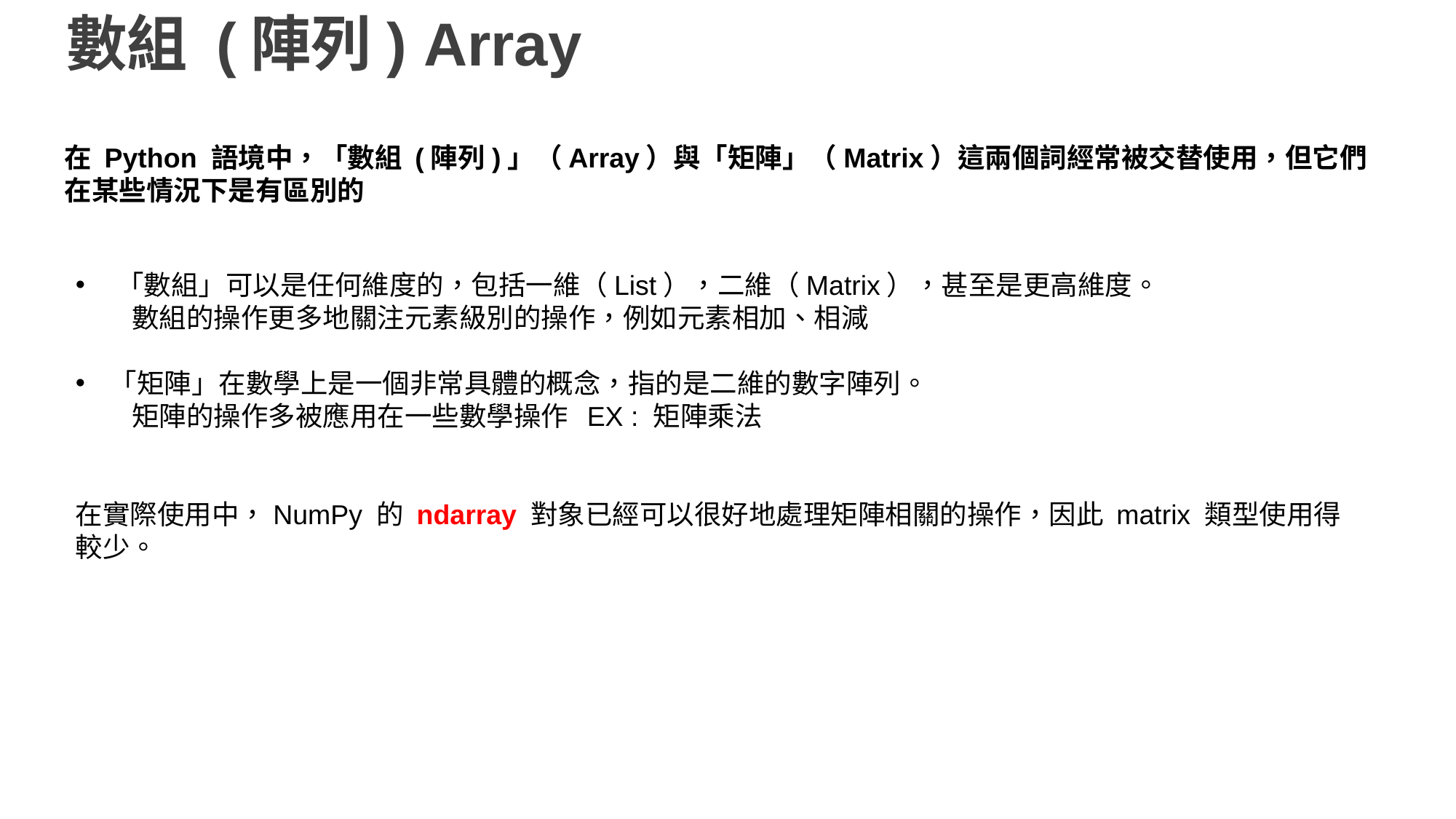

數組 (陣列) Array
在 Python 語境中，「數組 (陣列)」（Array）與「矩陣」（Matrix）這兩個詞經常被交替使用，但它們在某些情況下是有區別的
「數組」可以是任何維度的，包括一維（List），二維（Matrix），甚至是更高維度。
        數組的操作更多地關注元素級別的操作，例如元素相加、相減

「矩陣」在數學上是一個非常具體的概念，指的是二維的數字陣列。
        矩陣的操作多被應用在一些數學操作  EX : 矩陣乘法

在實際使用中，NumPy 的 ndarray 對象已經可以很好地處理矩陣相關的操作，因此 matrix 類型使用得較少。